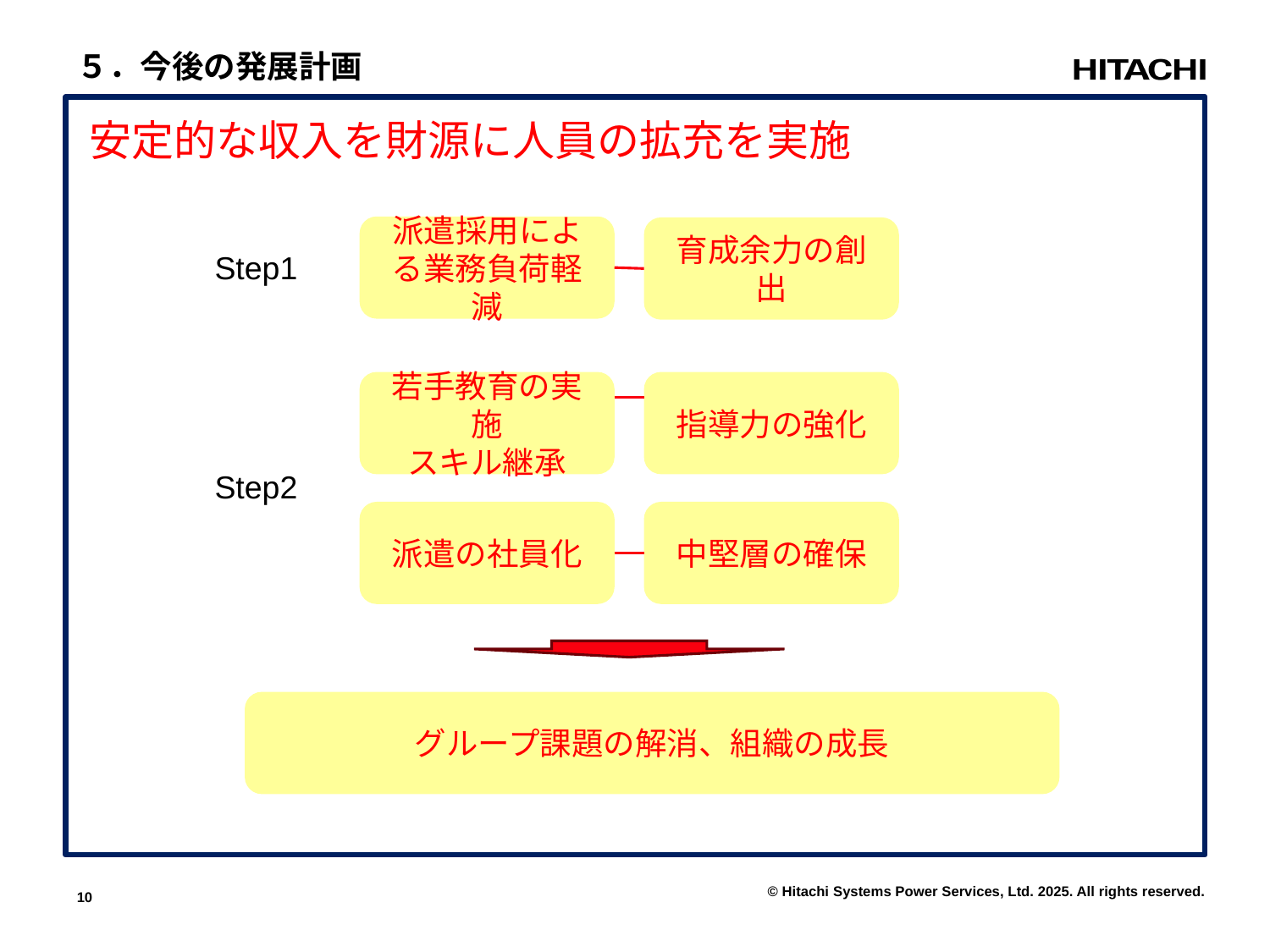

５．今後の発展計画

安定的な収入を財源に人員の拡充を実施
派遣採用による業務負荷軽減
育成余力の創出
Step1
若手教育の実施
スキル継承
指導力の強化
Step2
中堅層の確保
派遣の社員化

グループ課題の解消、組織の成長
10